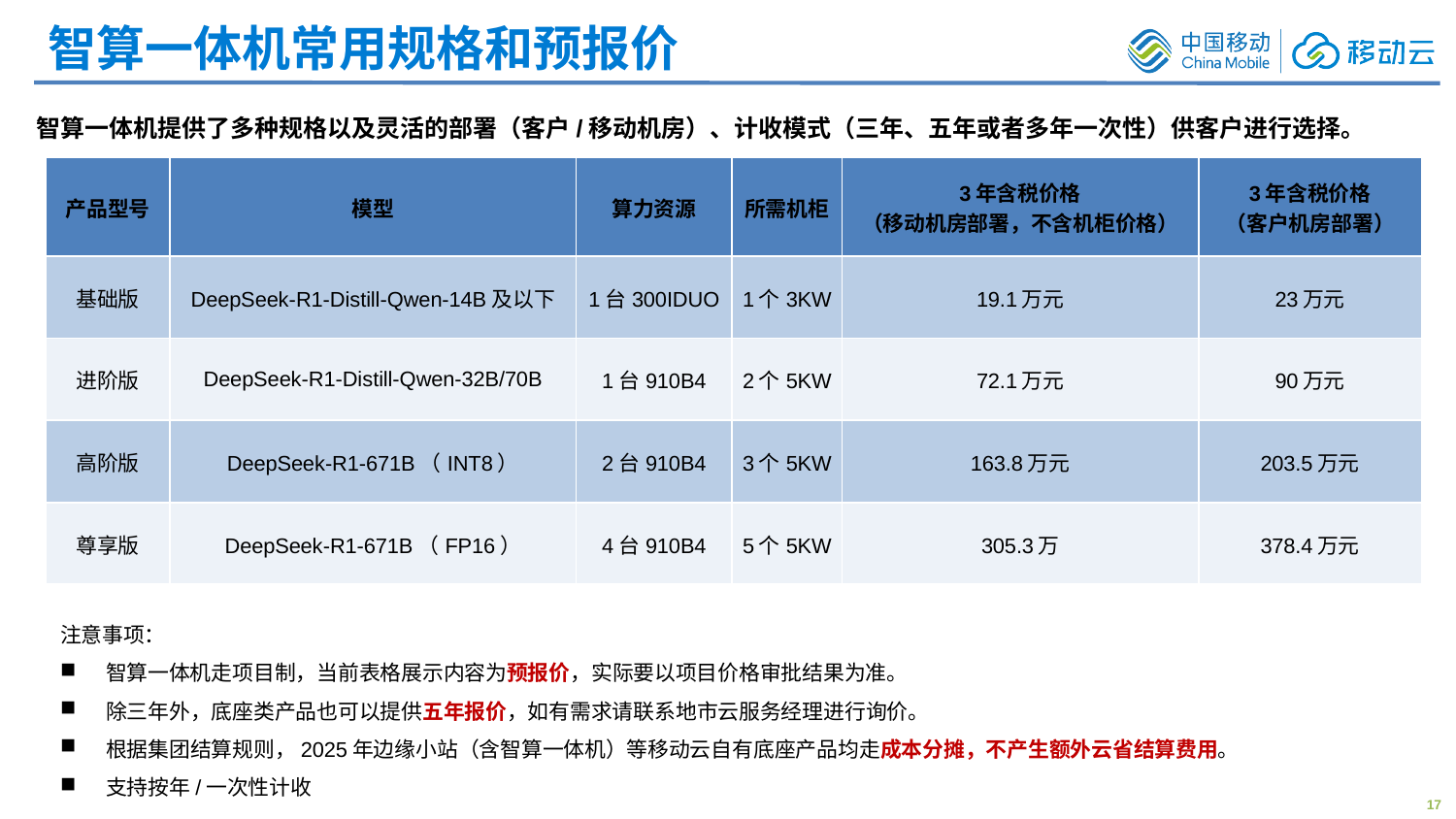

移动云线下基础口令折扣设置页面
智算一体机常用规格和预报价
智算一体机提供了多种规格以及灵活的部署（客户/移动机房）、计收模式（三年、五年或者多年一次性）供客户进行选择。
| 产品型号 | 模型 | 算力资源 | 所需机柜 | 3年含税价格 （移动机房部署，不含机柜价格） | 3年含税价格 （客户机房部署） |
| --- | --- | --- | --- | --- | --- |
| 基础版 | DeepSeek-R1-Distill-Qwen-14B及以下 | 1台300IDUO | 1个3KW | 19.1万元 | 23万元 |
| 进阶版 | DeepSeek-R1-Distill-Qwen-32B/70B | 1台910B4 | 2个5KW | 72.1万元 | 90万元 |
| 高阶版 | DeepSeek-R1-671B（INT8） | 2台910B4 | 3个5KW | 163.8万元 | 203.5万元 |
| 尊享版 | DeepSeek-R1-671B（FP16） | 4台910B4 | 5个5KW | 305.3万 | 378.4万元 |
注意事项：
智算一体机走项目制，当前表格展示内容为预报价，实际要以项目价格审批结果为准。
除三年外，底座类产品也可以提供五年报价，如有需求请联系地市云服务经理进行询价。
根据集团结算规则，2025年边缘小站（含智算一体机）等移动云自有底座产品均走成本分摊，不产生额外云省结算费用。
支持按年/一次性计收